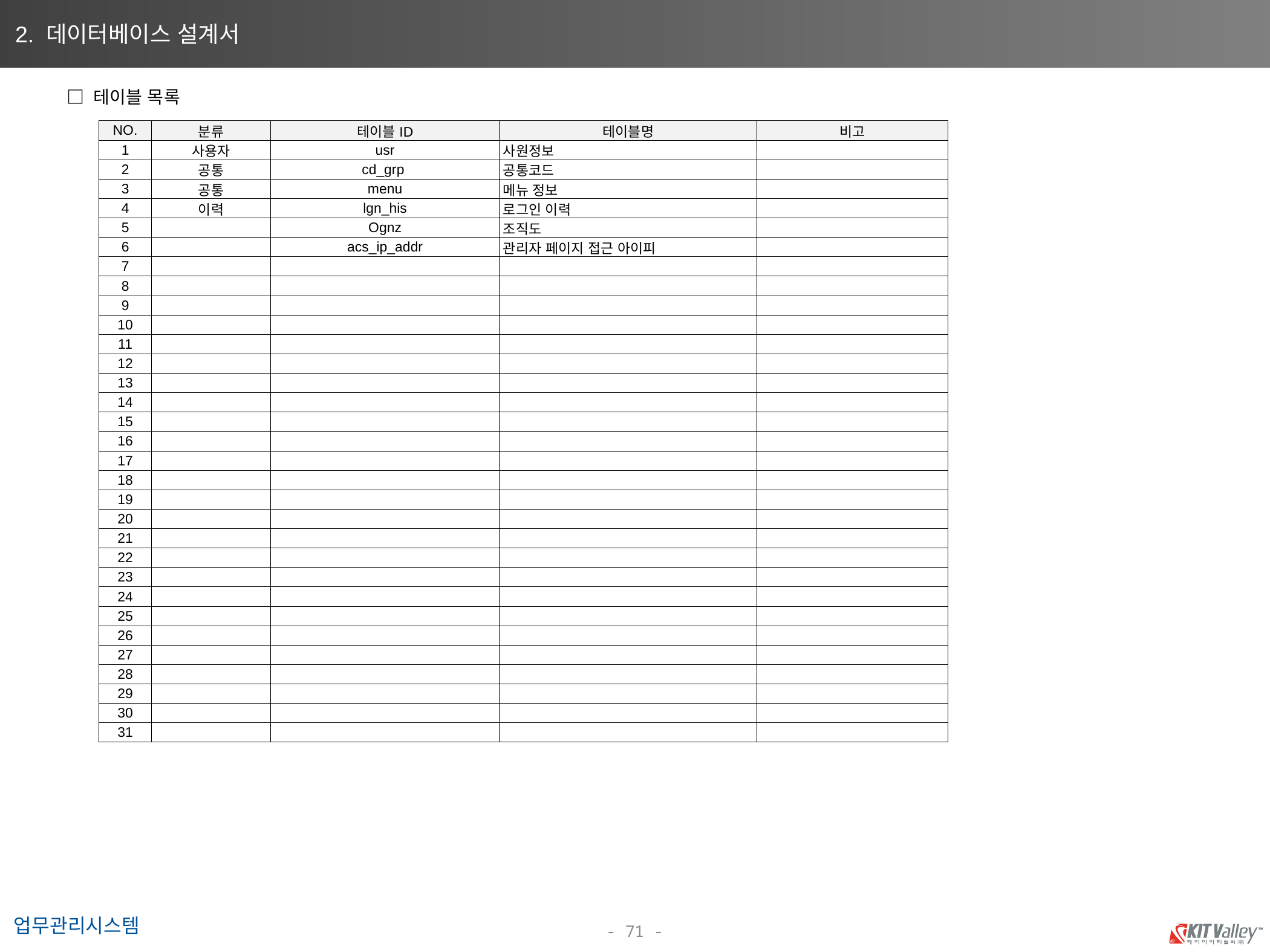

2. 데이터베이스 설계서
□ 테이블 목록
| NO. | 분류 | 테이블ID | 테이블명 | 비고 |
| --- | --- | --- | --- | --- |
| 1 | 사용자 | usr | 사원정보 | 0 |
| 2 | 공통 | cd\_grp | 공통코드 | 0 |
| 3 | 공통 | menu | 메뉴 정보 | 0 |
| 4 | 이력 | lgn\_his | 로그인 이력 | 0 |
| 5 |  | Ognz | 조직도 | 0 |
| 6 |  | acs\_ip\_addr | 관리자 페이지 접근 아이피 | 0 |
| 7 |  |  |  | 0 |
| 8 |  |  |  | 0 |
| 9 |  |  |  | 0 |
| 10 |  |  |  | 0 |
| 11 |  |  |  | 0 |
| 12 |  |  |  | 0 |
| 13 |  |  |  | 0 |
| 14 |  |  |  | 0 |
| 15 |  |  |  | 0 |
| 16 |  |  |  | 0 |
| 17 |  |  |  | 0 |
| 18 |  |  |  | 0 |
| 19 |  |  |  | 0 |
| 20 |  |  |  | 0 |
| 21 |  |  |  | 0 |
| 22 |  |  |  | 0 |
| 23 |  |  |  | 0 |
| 24 |  |  |  | 0 |
| 25 |  |  |  | 0 |
| 26 |  |  |  | 0 |
| 27 |  |  |  | 0 |
| 28 |  |  |  | 0 |
| 29 |  |  |  | 0 |
| 30 |  |  |  | 0 |
| 31 |  |  |  | 0 |